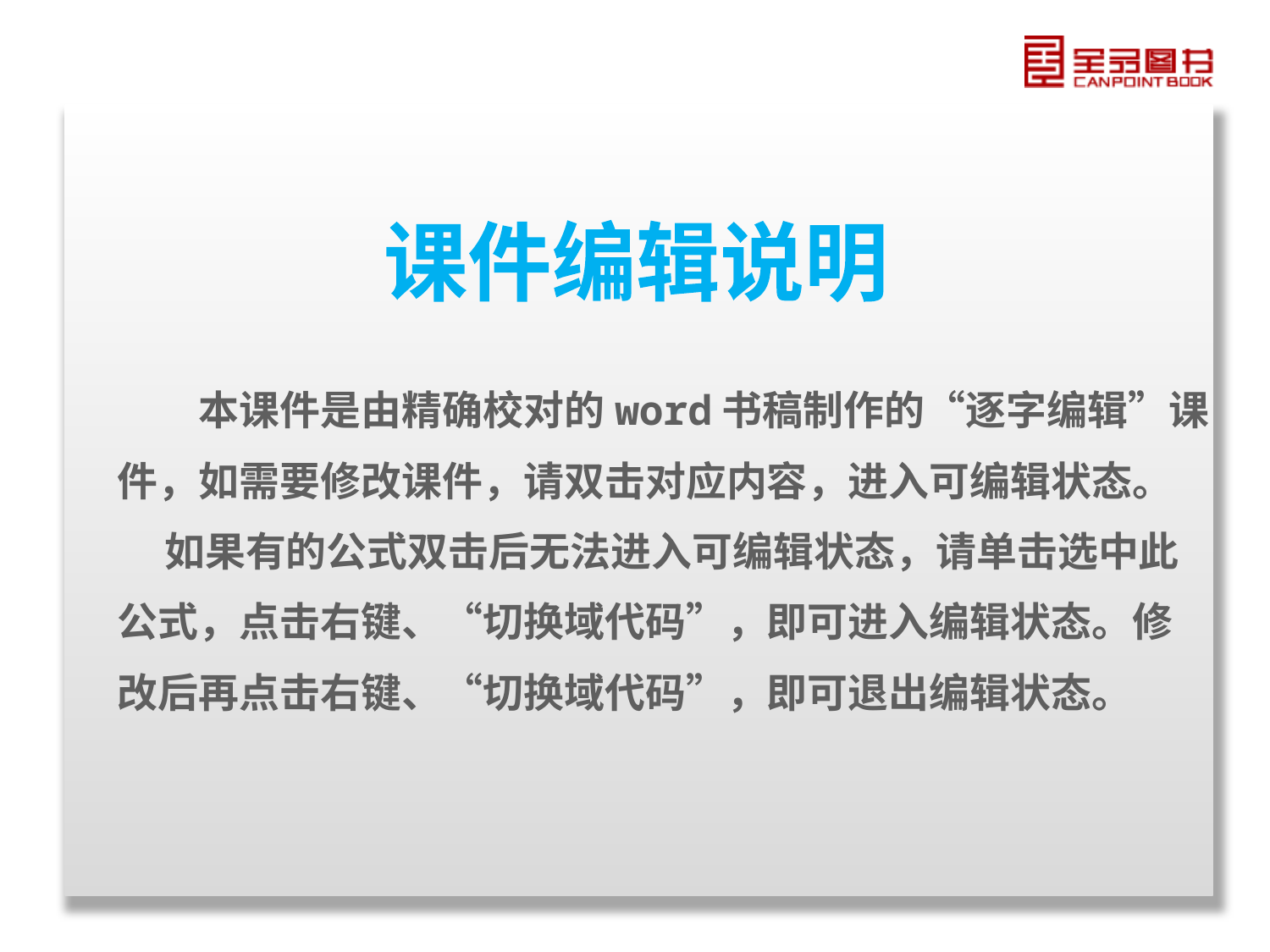

课件编辑说明
　　本课件是由精确校对的word书稿制作的“逐字编辑”课件，如需要修改课件，请双击对应内容，进入可编辑状态。
    如果有的公式双击后无法进入可编辑状态，请单击选中此公式，点击右键、“切换域代码”，即可进入编辑状态。修改后再点击右键、“切换域代码”，即可退出编辑状态。